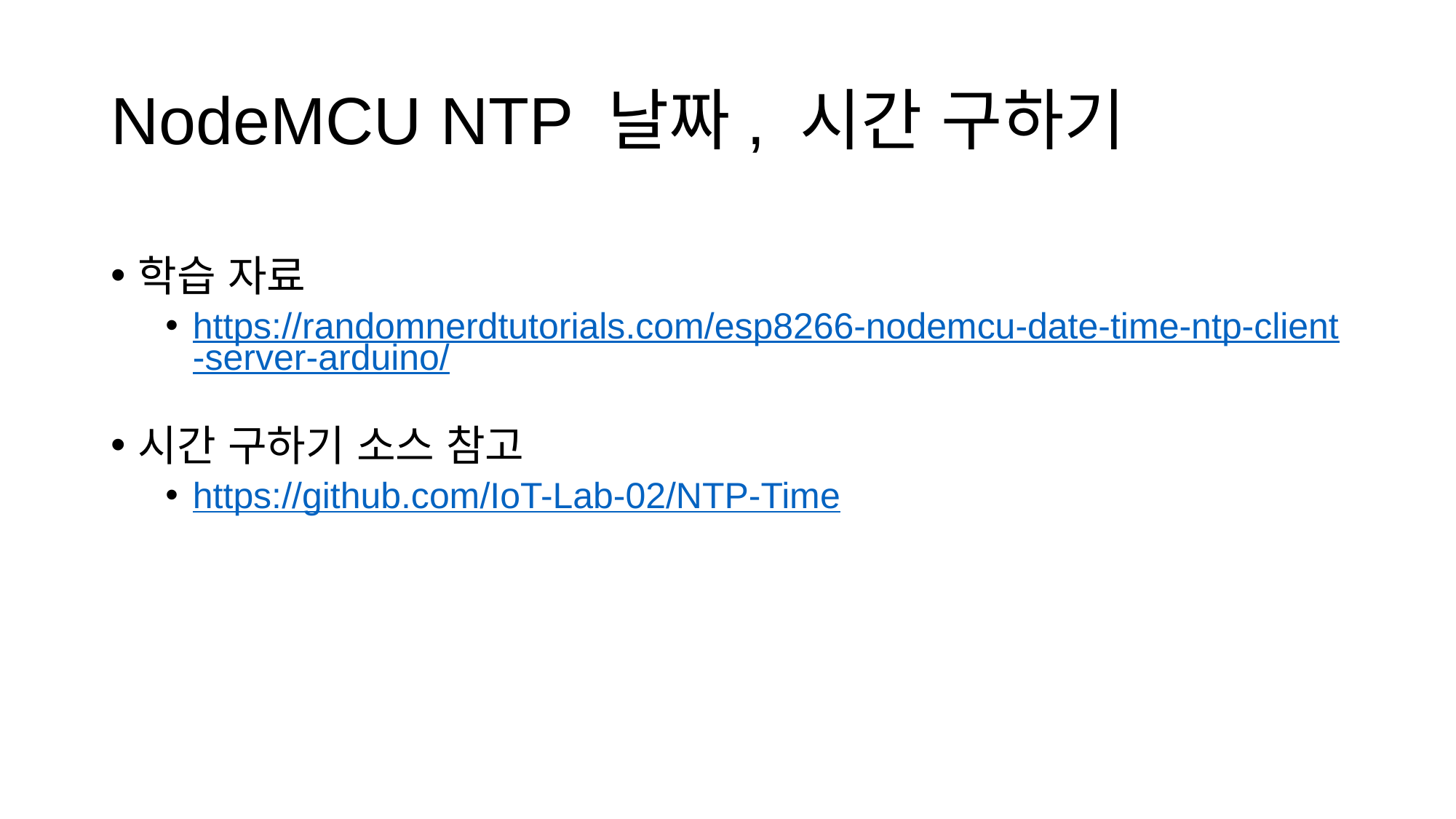

# NodeMCU NTP 날짜, 시간 구하기
학습 자료
https://randomnerdtutorials.com/esp8266-nodemcu-date-time-ntp-client-server-arduino/
시간 구하기 소스 참고
https://github.com/IoT-Lab-02/NTP-Time